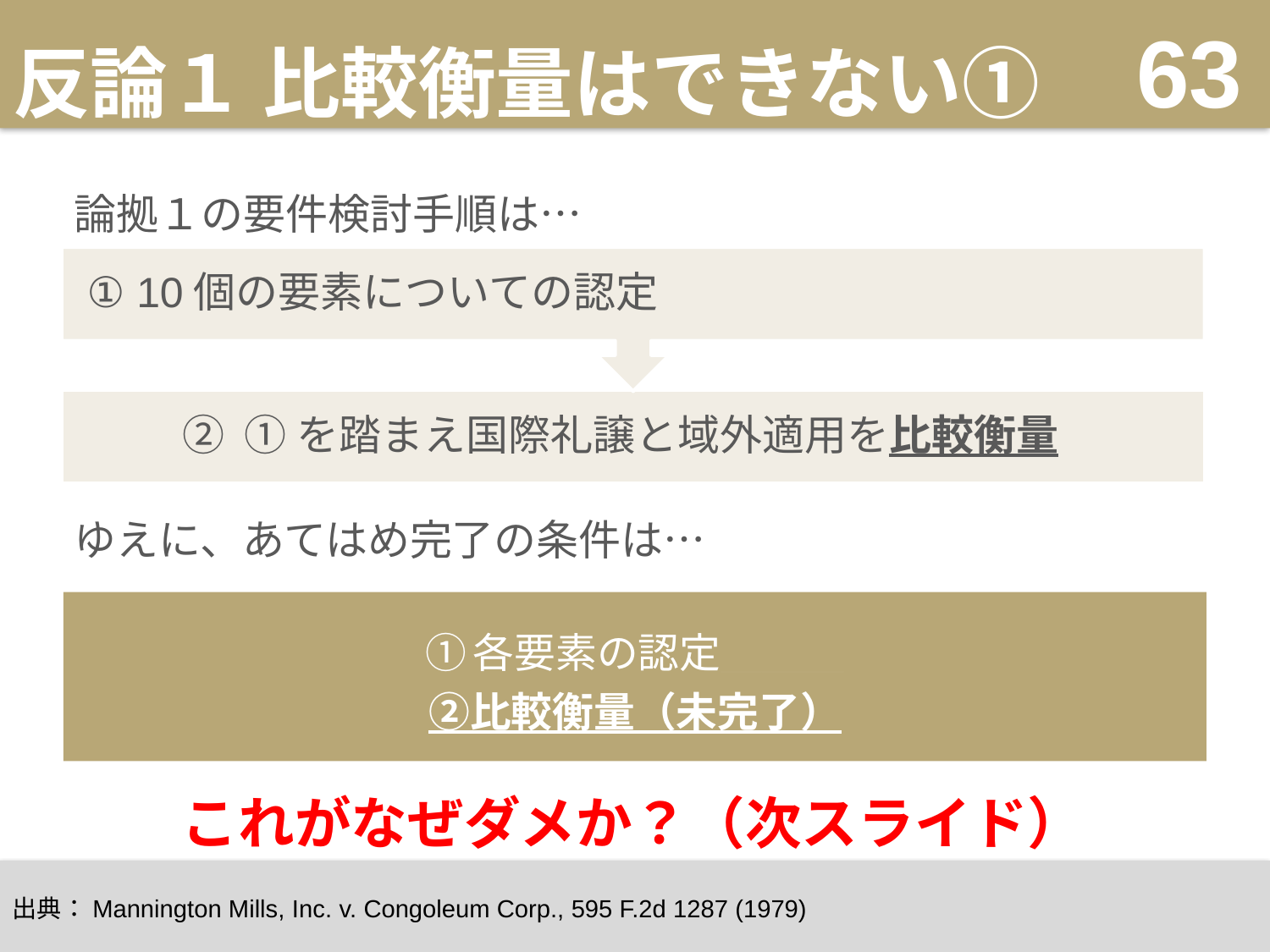

# 反論１ 比較衡量はできない①
63
論拠１の要件検討手順は…
②  ①を踏まえ国際礼譲と域外適用を比較衡量
① 10個の要素についての認定

ゆえに、あてはめ完了の条件は…
①各要素の認定＿＿＿
②比較衡量（未完了）
これがなぜダメか？（次スライド）
出典：Mannington Mills, Inc. v. Congoleum Corp., 595 F.2d 1287 (1979)